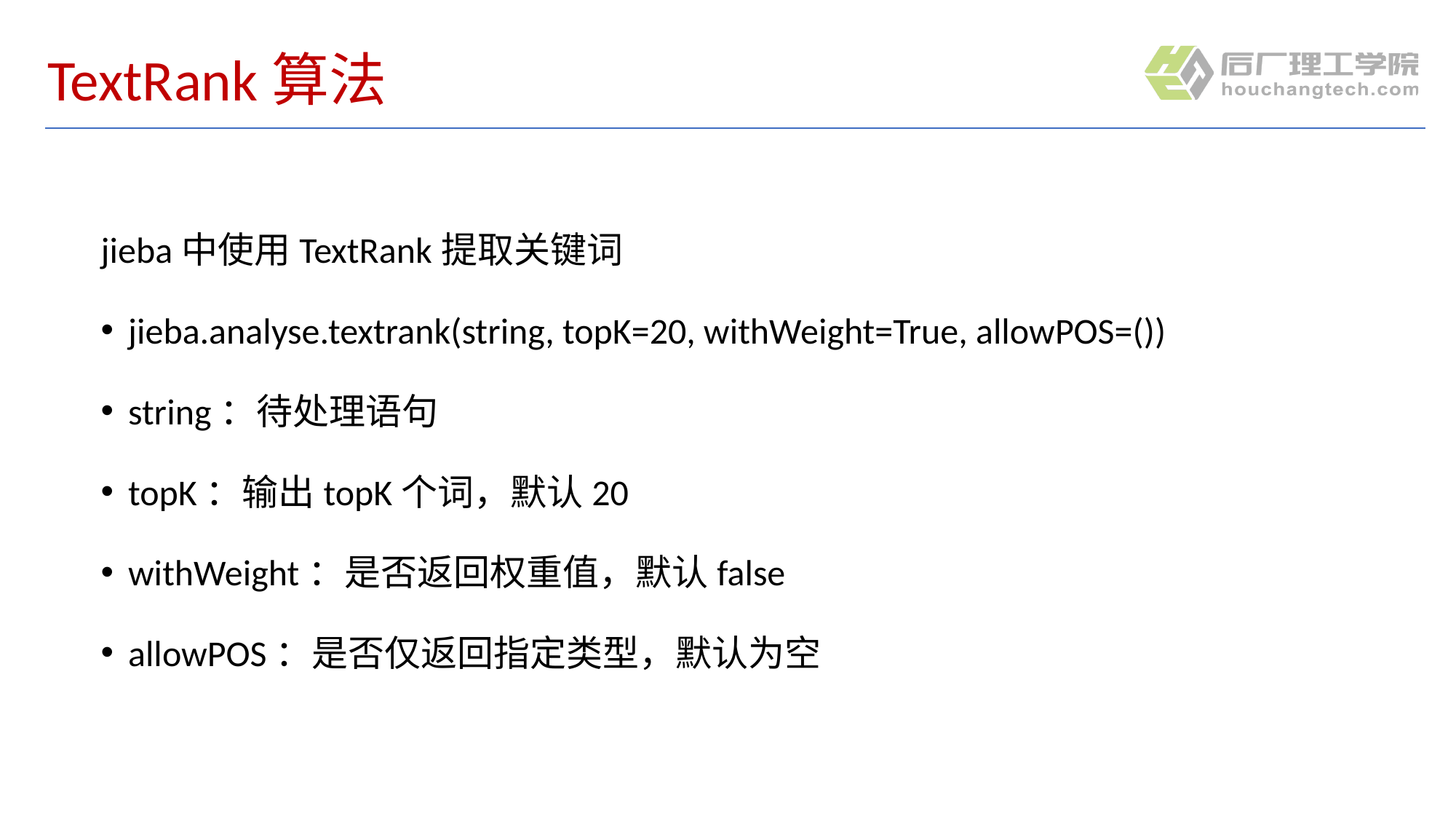

# TextRank算法
jieba中使用TextRank提取关键词
jieba.analyse.textrank(string, topK=20, withWeight=True, allowPOS=())
string：待处理语句
topK：输出topK个词，默认20
withWeight：是否返回权重值，默认false
allowPOS：是否仅返回指定类型，默认为空